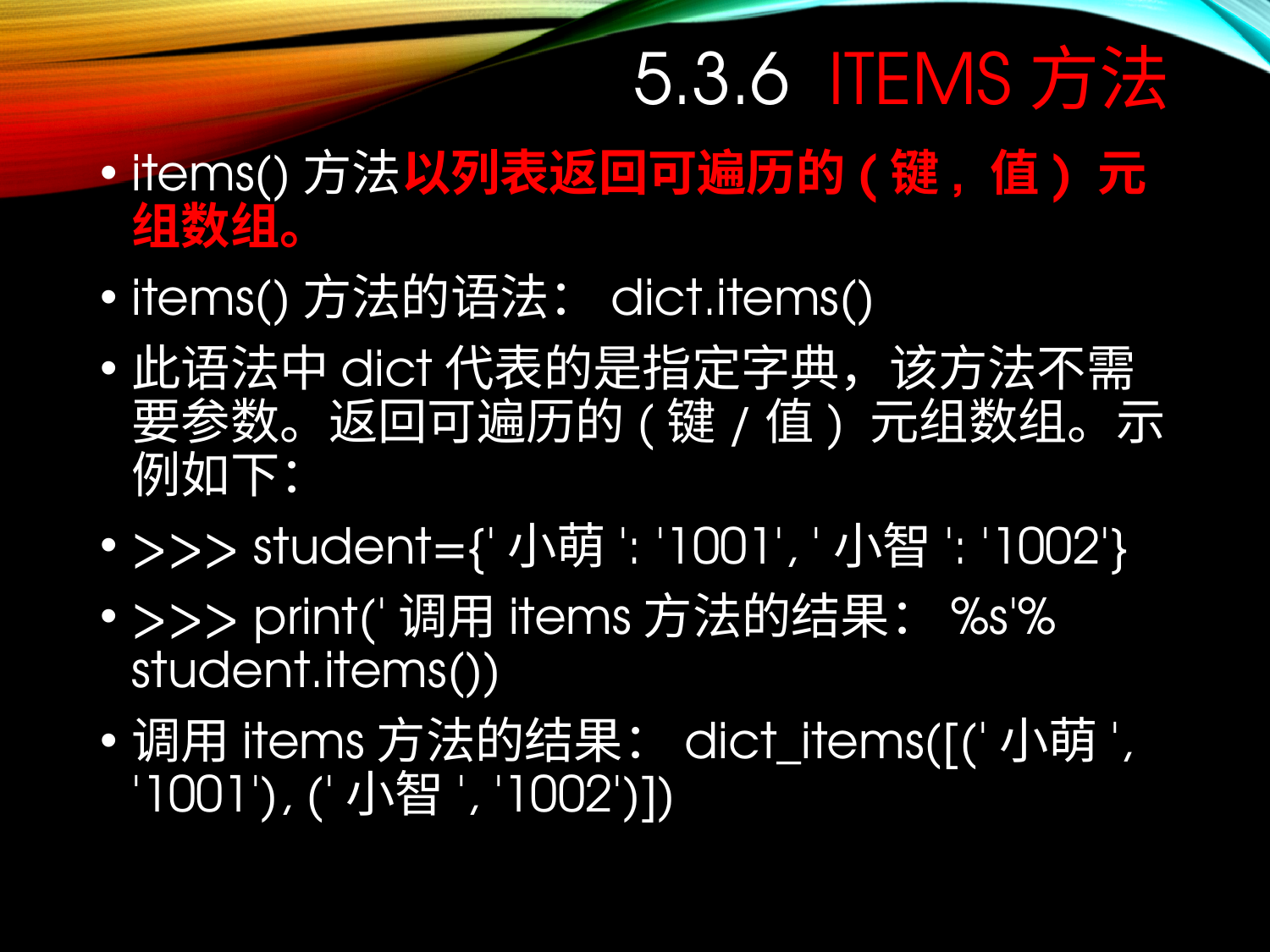

# 5.3.6  items方法
items()方法以列表返回可遍历的(键, 值) 元组数组。
items()方法的语法：dict.items()
此语法中dict代表的是指定字典，该方法不需要参数。返回可遍历的(键/值) 元组数组。示例如下：
>>> student={'小萌': '1001', '小智': '1002'}
>>> print('调用items方法的结果：%s'% student.items())
调用items方法的结果：dict_items([('小萌', '1001'), ('小智', '1002')])